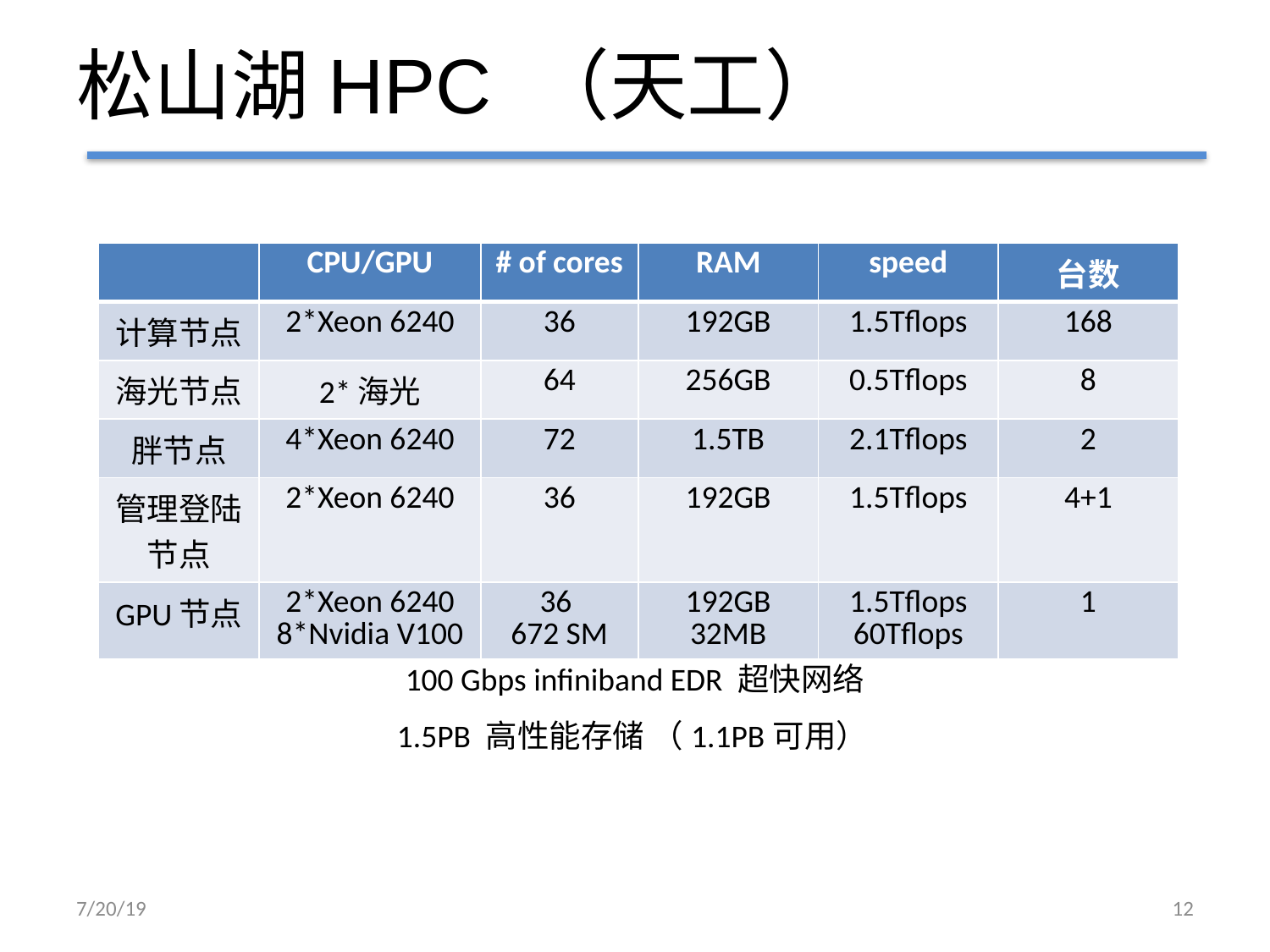

# 松山湖HPC （天工）
|  | CPU/GPU | # of cores | RAM | speed | 台数 |
| --- | --- | --- | --- | --- | --- |
| 计算节点 | 2\*Xeon 6240 | 36 | 192GB | 1.5Tflops | 168 |
| 海光节点 | 2\*海光 | 64 | 256GB | 0.5Tflops | 8 |
| 胖节点 | 4\*Xeon 6240 | 72 | 1.5TB | 2.1Tflops | 2 |
| 管理登陆节点 | 2\*Xeon 6240 | 36 | 192GB | 1.5Tflops | 4+1 |
| GPU节点 | 2\*Xeon 6240 8\*Nvidia V100 | 36 672 SM | 192GB 32MB | 1.5Tflops 60Tflops | 1 |
100 Gbps infiniband EDR 超快网络
1.5PB 高性能存储 （1.1PB可用）
7/20/19
12